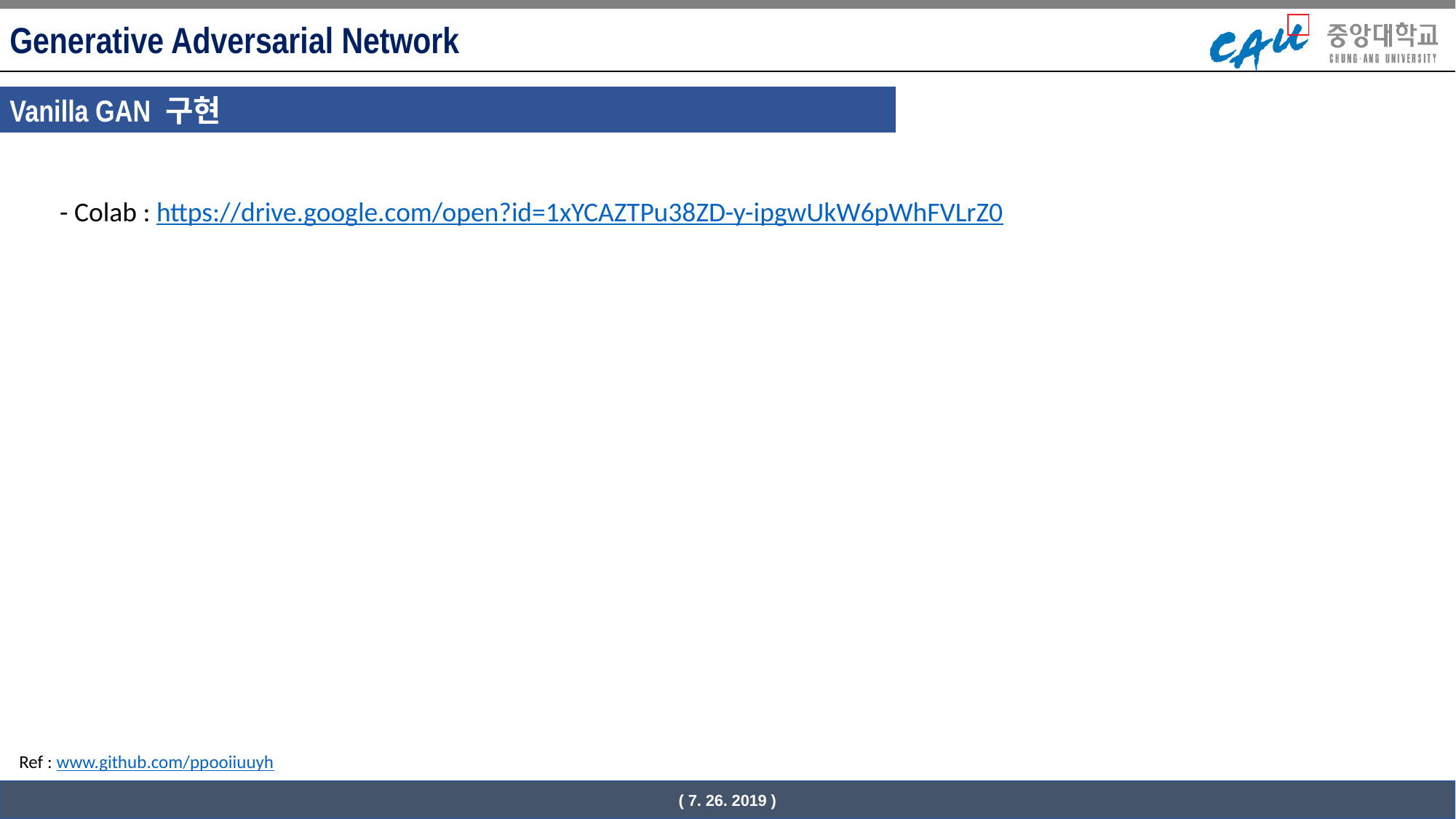

Generative Adversarial Network
Vanilla GAN 구현
- Colab : https://drive.google.com/open?id=1xYCAZTPu38ZD-y-ipgwUkW6pWhFVLrZ0
Ref : www.github.com/ppooiiuuyh